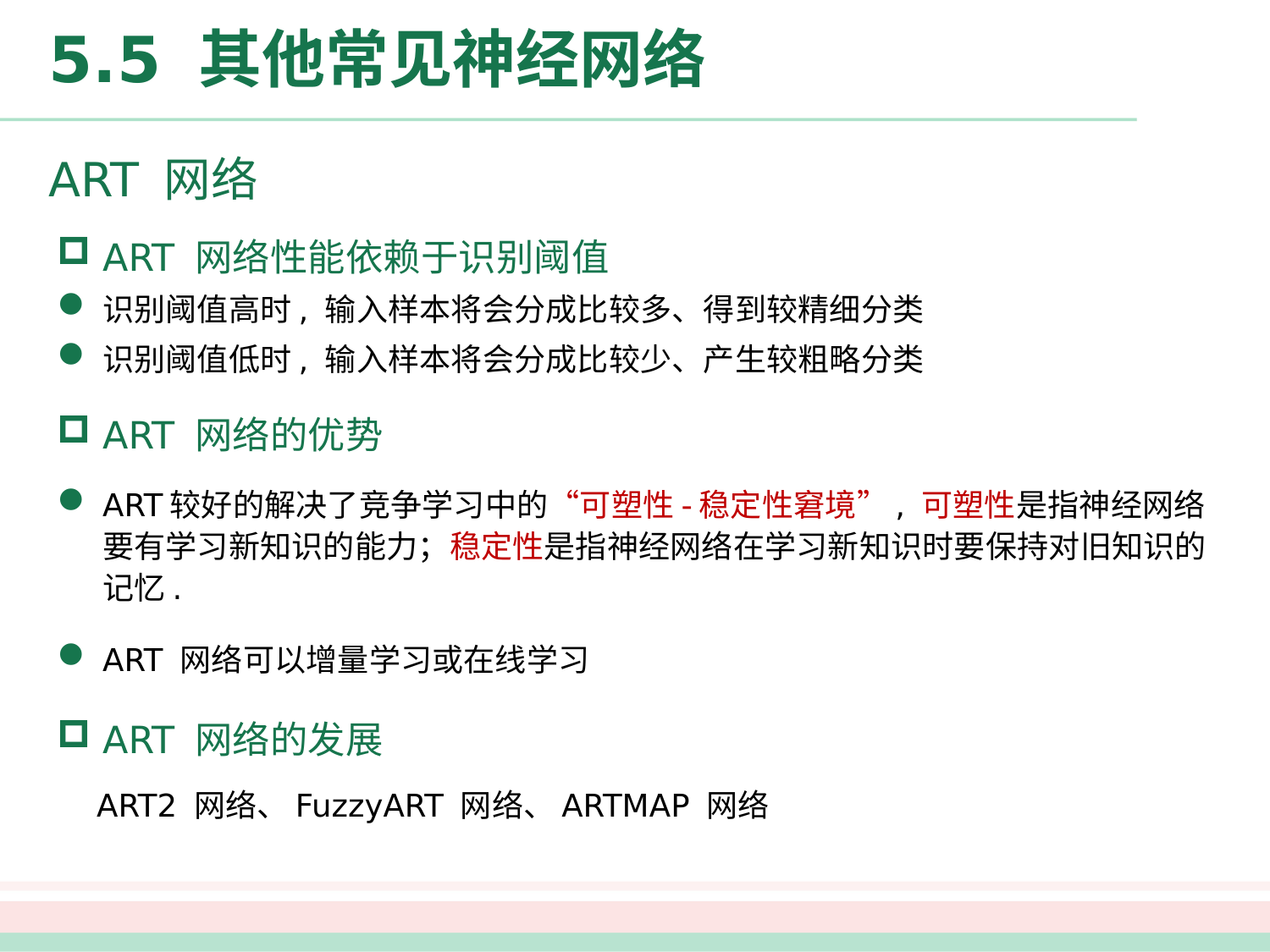

# 5.5 其他常见神经网络
ART 网络
ART 网络性能依赖于识别阈值
识别阈值高时, 输入样本将会分成比较多、得到较精细分类
识别阈值低时, 输入样本将会分成比较少、产生较粗略分类
ART 网络的优势
ART较好的解决了竞争学习中的“可塑性-稳定性窘境”, 可塑性是指神经网络要有学习新知识的能力；稳定性是指神经网络在学习新知识时要保持对旧知识的记忆.
ART 网络可以增量学习或在线学习
ART 网络的发展
    ART2 网络、FuzzyART 网络、ARTMAP 网络